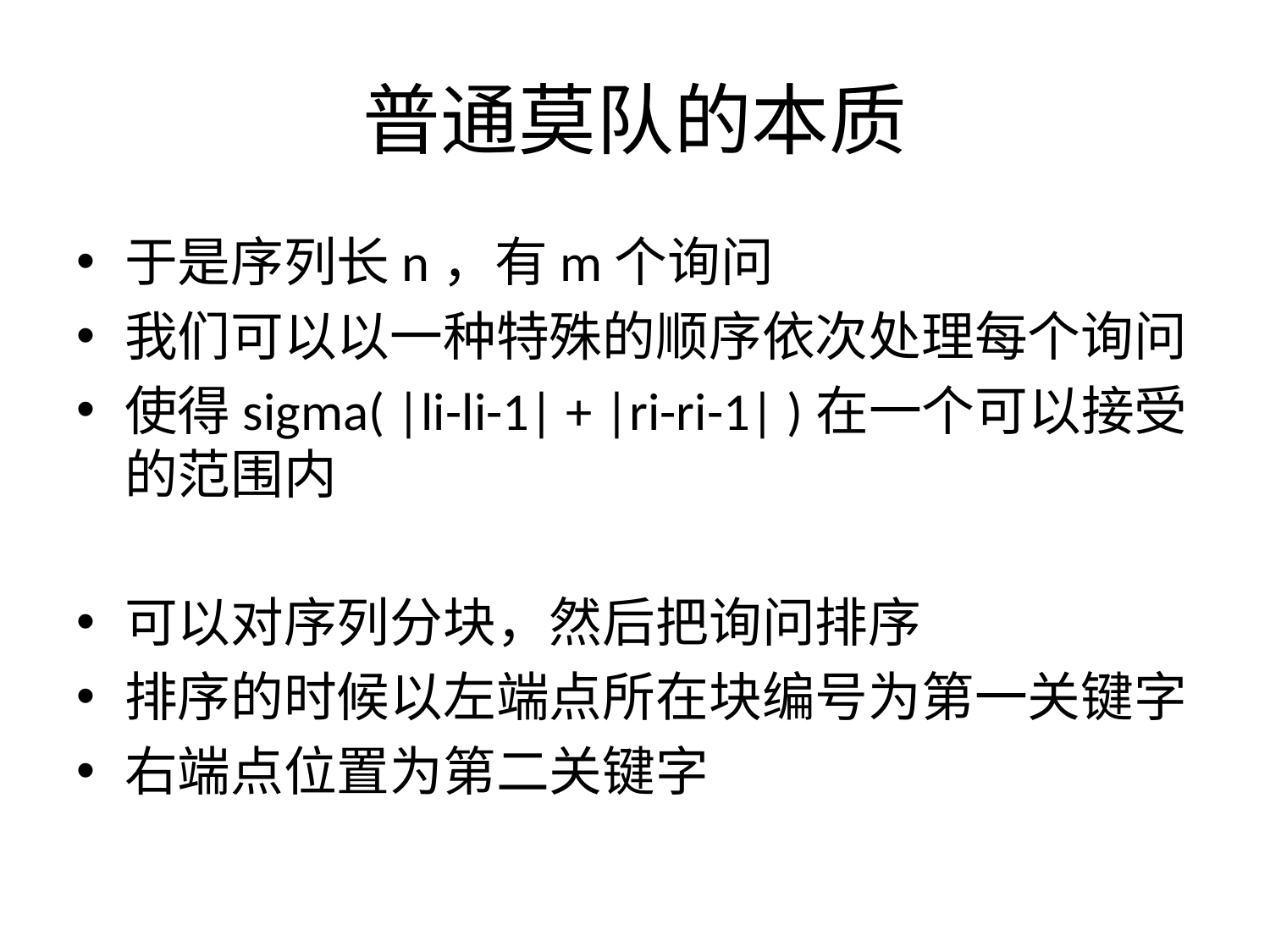

# 普通莫队的本质
于是序列长n，有m个询问
我们可以以一种特殊的顺序依次处理每个询问
使得sigma( |li-li-1| + |ri-ri-1| )在一个可以接受的范围内

可以对序列分块，然后把询问排序
排序的时候以左端点所在块编号为第一关键字
右端点位置为第二关键字